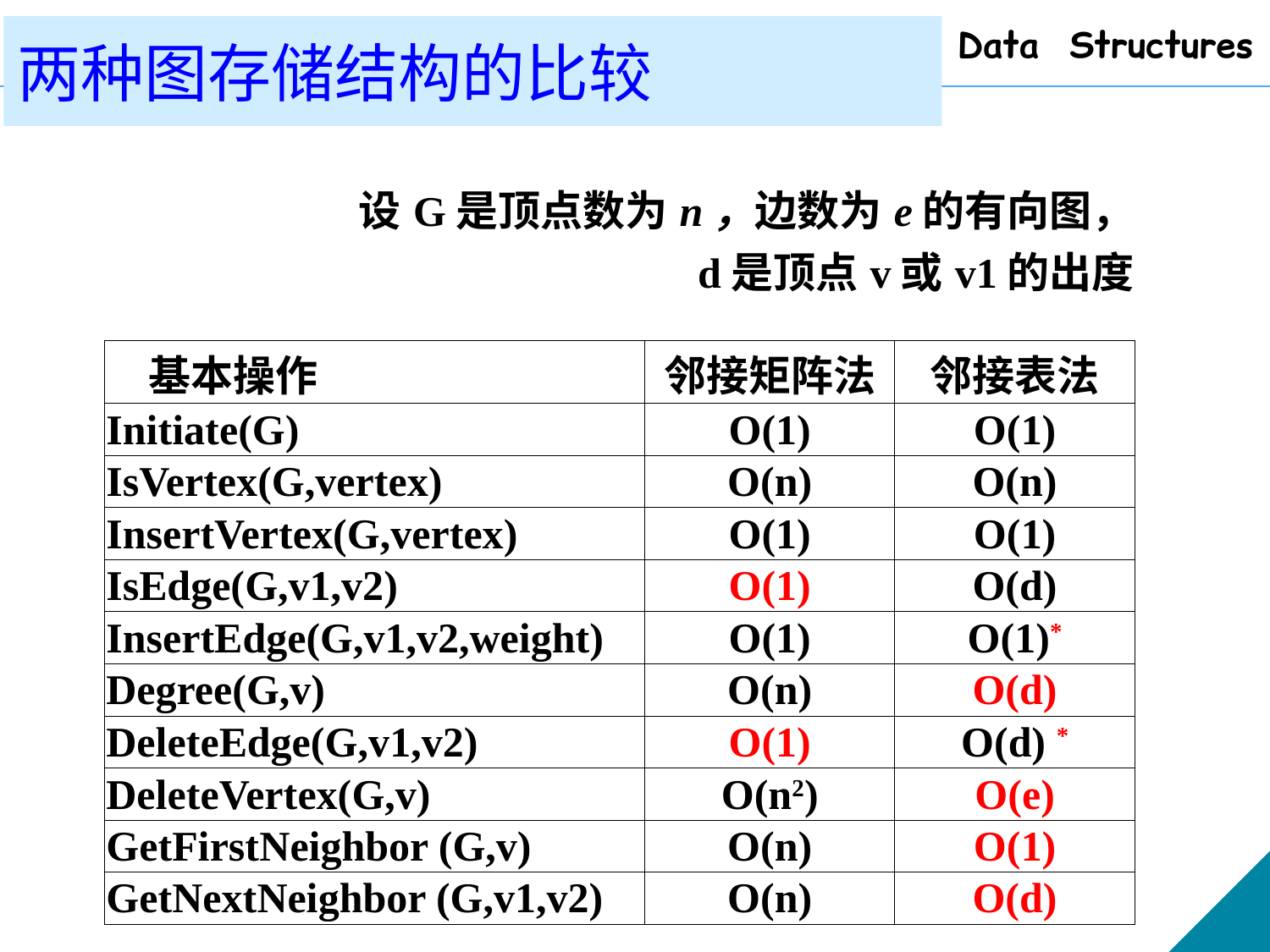

# 两种图存储结构的比较
| 设G是顶点数为n，边数为e的有向图， d是顶点v或v1的出度 |  |  |
| --- | --- | --- |
| 基本操作 | 邻接矩阵法 | 邻接表法 |
| Initiate(G) | O(1) | O(1) |
| IsVertex(G,vertex) | O(n) | O(n) |
| InsertVertex(G,vertex) | O(1) | O(1) |
| IsEdge(G,v1,v2) | O(1) | O(d) |
| InsertEdge(G,v1,v2,weight) | O(1) | O(1)\* |
| Degree(G,v) | O(n) | O(d) |
| DeleteEdge(G,v1,v2) | O(1) | O(d) \* |
| DeleteVertex(G,v) | O(n2) | O(e) |
| GetFirstNeighbor (G,v) | O(n) | O(1) |
| GetNextNeighbor (G,v1,v2) | O(n) | O(d) |